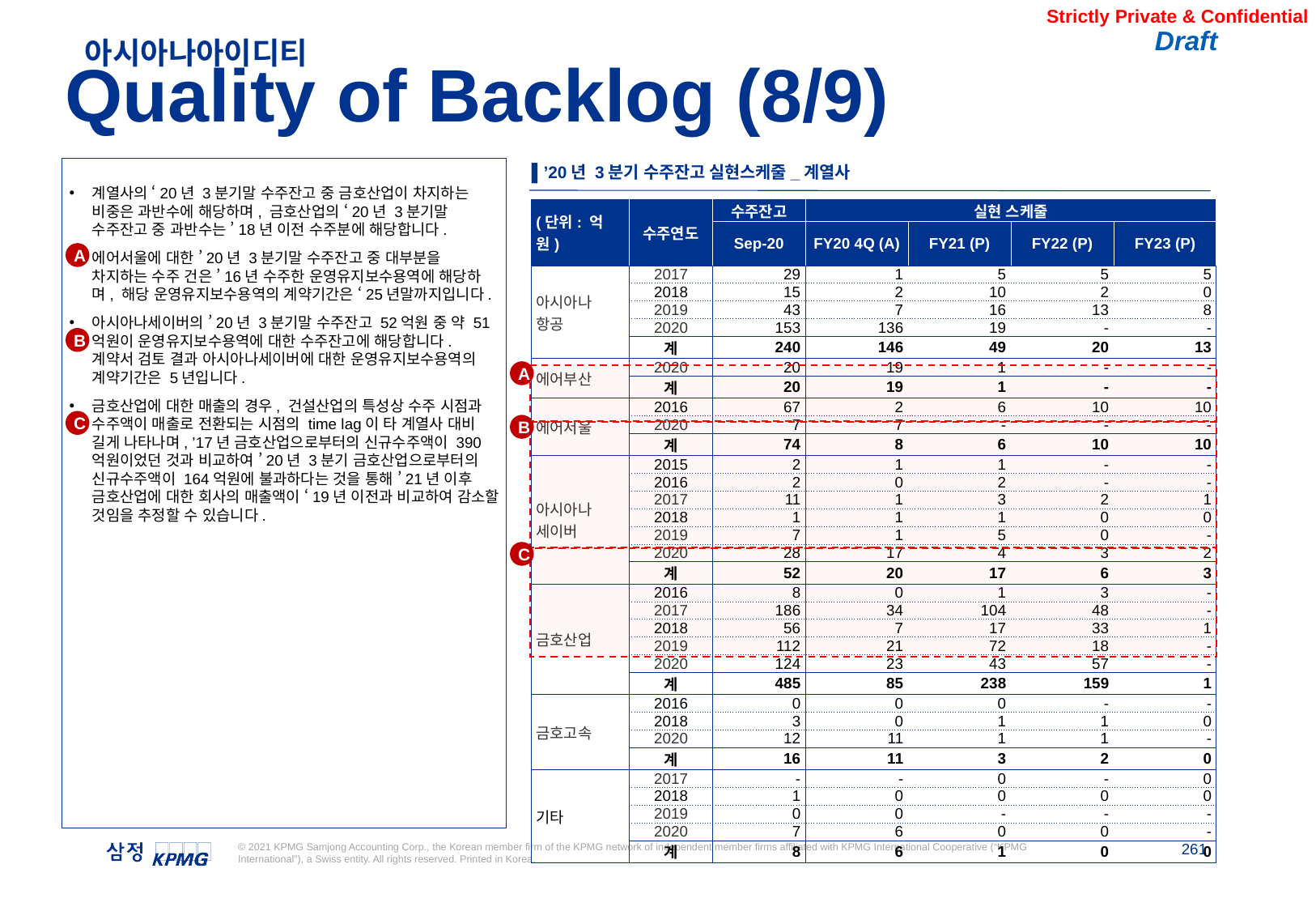

아시아나아이디티
Quality of Backlog (8/9)
▌’20년 3분기 수주잔고 실현스케줄_계열사

계열사의 ‘20년 3분기말 수주잔고 중 금호산업이 차지하는 비중은 과반수에 해당하며, 금호산업의 ‘20년 3분기말 수주잔고 중 과반수는 ’18년 이전 수주분에 해당합니다.
에어서울에 대한 ’20년 3분기말 수주잔고 중 대부분을 차지하는 수주 건은 ’16년 수주한 운영유지보수용역에 해당하며, 해당 운영유지보수용역의 계약기간은 ‘25년말까지입니다.
아시아나세이버의 ’20년 3분기말 수주잔고 52억원 중 약 51억원이 운영유지보수용역에 대한 수주잔고에 해당합니다. 계약서 검토 결과 아시아나세이버에 대한 운영유지보수용역의 계약기간은 5년입니다.
금호산업에 대한 매출의 경우, 건설산업의 특성상 수주 시점과 수주액이 매출로 전환되는 시점의 time lag이 타 계열사 대비 길게 나타나며, ’17년 금호산업으로부터의 신규수주액이 390억원이었던 것과 비교하여 ’20년 3분기 금호산업으로부터의 신규수주액이 164억원에 불과하다는 것을 통해 ’21년 이후 금호산업에 대한 회사의 매출액이 ‘19년 이전과 비교하여 감소할 것임을 추정할 수 있습니다.

| (단위: 억원) | 수주연도 | 수주잔고 | 실현 스케줄 |  |  |  |
| --- | --- | --- | --- | --- | --- | --- |
|  |  | Sep-20 | FY20 4Q (A) | FY21 (P) | FY22 (P) | FY23 (P) |
| 아시아나 항공 | 2017 | 29 | 1 | 5 | 5 | 5 |
|  | 2018 | 15 | 2 | 10 | 2 | 0 |
|  | 2019 | 43 | 7 | 16 | 13 | 8 |
|  | 2020 | 153 | 136 | 19 | - | - |
|  | 계 | 240 | 146 | 49 | 20 | 13 |
| 에어부산 | 2020 | 20 | 19 | 1 | - | - |
|  | 계 | 20 | 19 | 1 | - | - |
| 에어서울 | 2016 | 67 | 2 | 6 | 10 | 10 |
|  | 2020 | 7 | 7 | - | - | - |
|  | 계 | 74 | 8 | 6 | 10 | 10 |
| 아시아나 세이버 | 2015 | 2 | 1 | 1 | - | - |
|  | 2016 | 2 | 0 | 2 | - | - |
|  | 2017 | 11 | 1 | 3 | 2 | 1 |
|  | 2018 | 1 | 1 | 1 | 0 | 0 |
|  | 2019 | 7 | 1 | 5 | 0 | - |
|  | 2020 | 28 | 17 | 4 | 3 | 2 |
|  | 계 | 52 | 20 | 17 | 6 | 3 |
| 금호산업 | 2016 | 8 | 0 | 1 | 3 | - |
|  | 2017 | 186 | 34 | 104 | 48 | - |
|  | 2018 | 56 | 7 | 17 | 33 | 1 |
|  | 2019 | 112 | 21 | 72 | 18 | - |
|  | 2020 | 124 | 23 | 43 | 57 | - |
|  | 계 | 485 | 85 | 238 | 159 | 1 |
| 금호고속 | 2016 | 0 | 0 | 0 | - | - |
|  | 2018 | 3 | 0 | 1 | 1 | 0 |
|  | 2020 | 12 | 11 | 1 | 1 | - |
|  | 계 | 16 | 11 | 3 | 2 | 0 |
| 기타 | 2017 | - | - | 0 | - | 0 |
|  | 2018 | 1 | 0 | 0 | 0 | 0 |
|  | 2019 | 0 | 0 | - | - | - |
|  | 2020 | 7 | 6 | 0 | 0 | - |
|  | 계 | 8 | 6 | 1 | 0 | 0 |
A
B
A

C
B

C